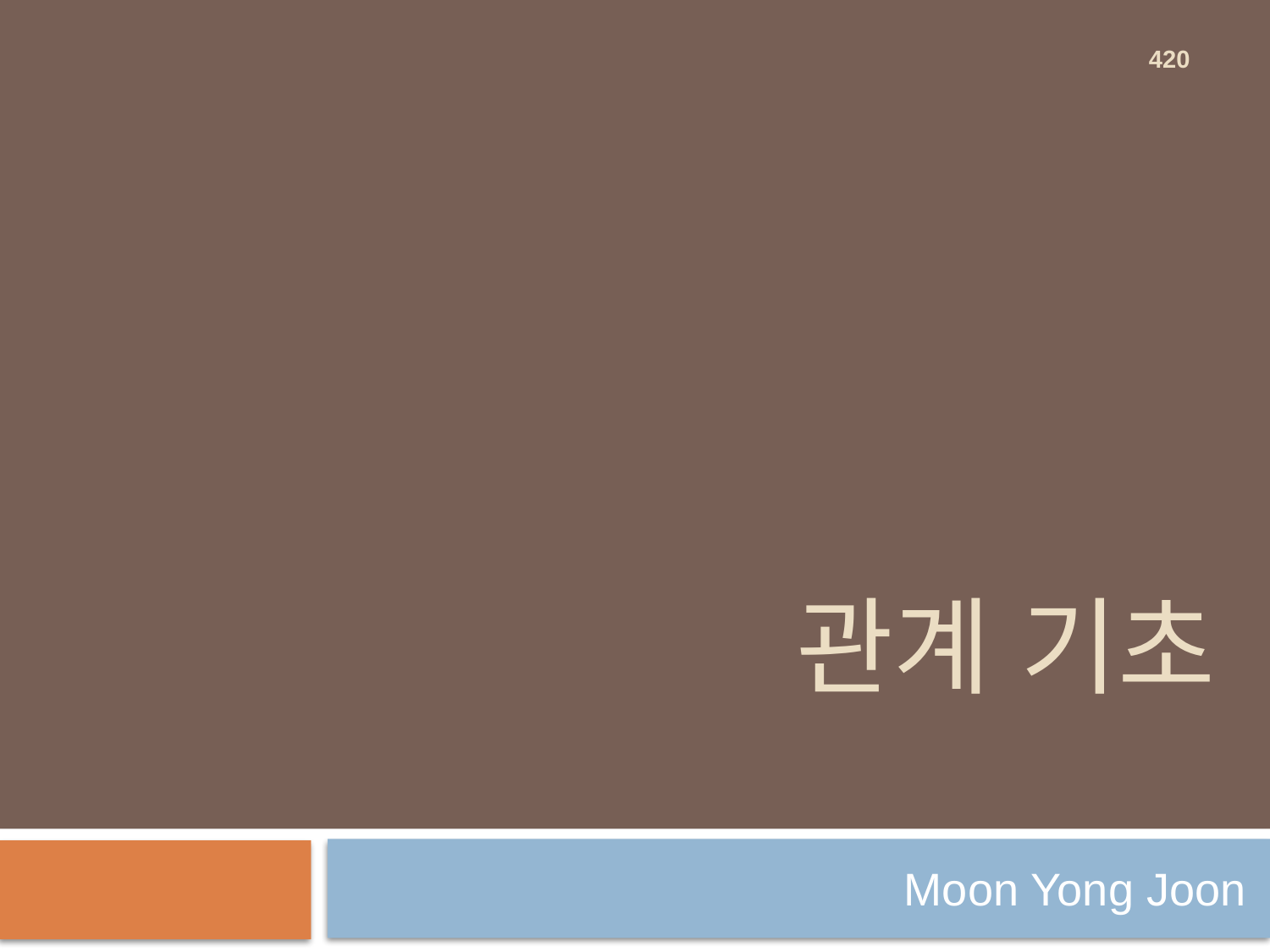

420
# 관계 기초
Moon Yong Joon